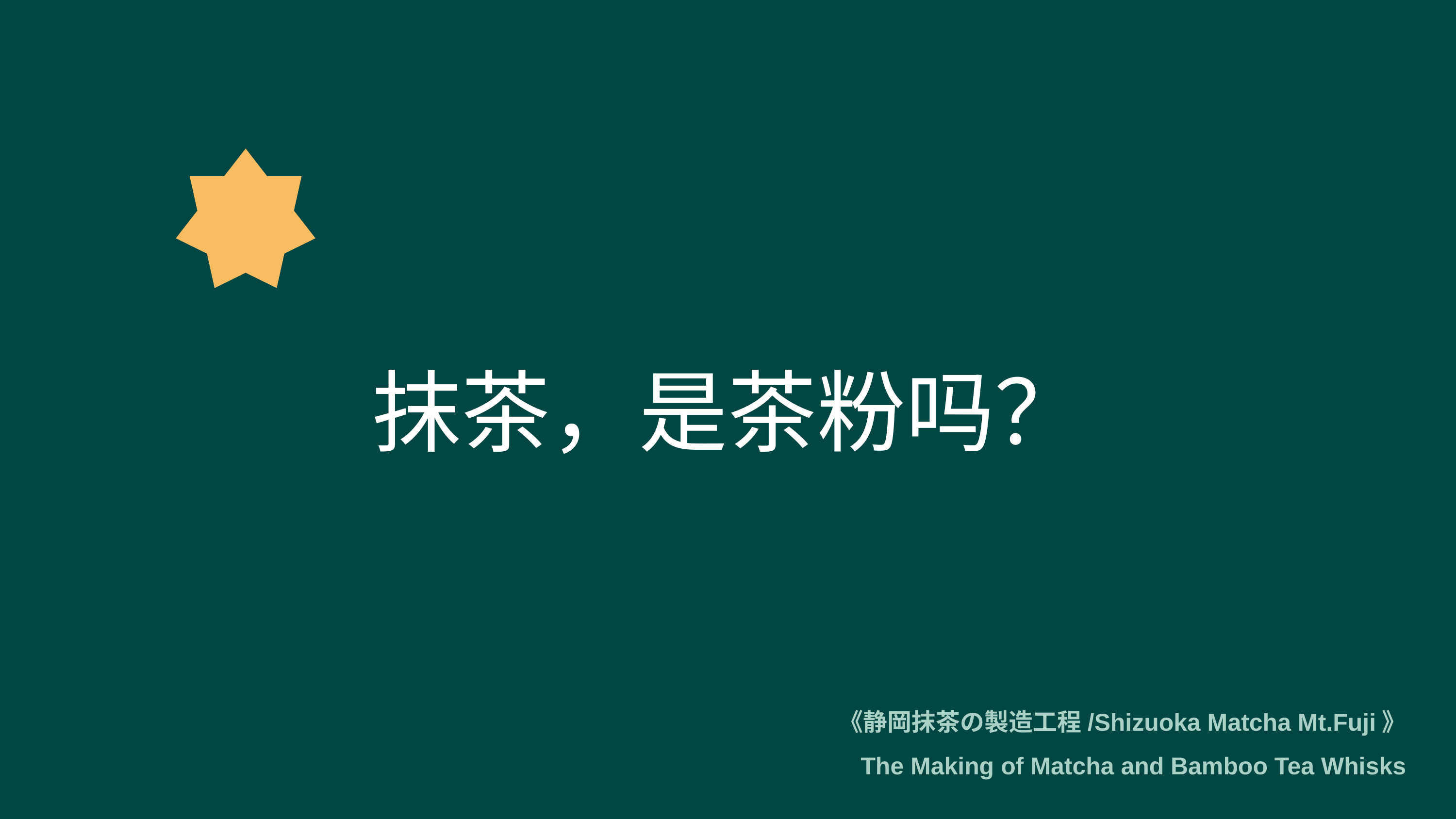

抹茶，是茶粉吗？
《静岡抹茶の製造工程/Shizuoka Matcha Mt.Fuji》
The Making of Matcha and Bamboo Tea Whisks